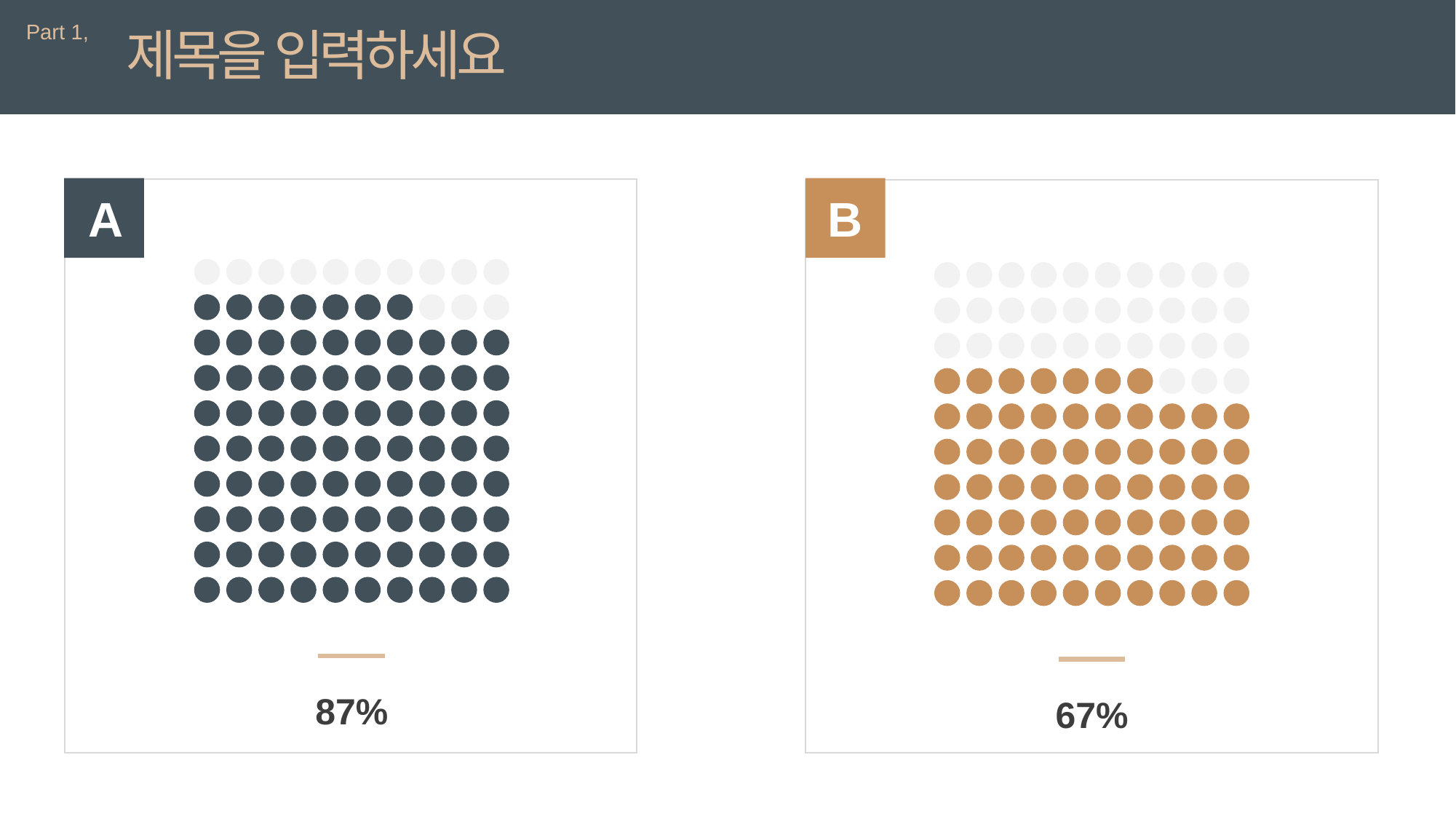

Part 1,
제목을 입력하세요

B

A

87%
67%